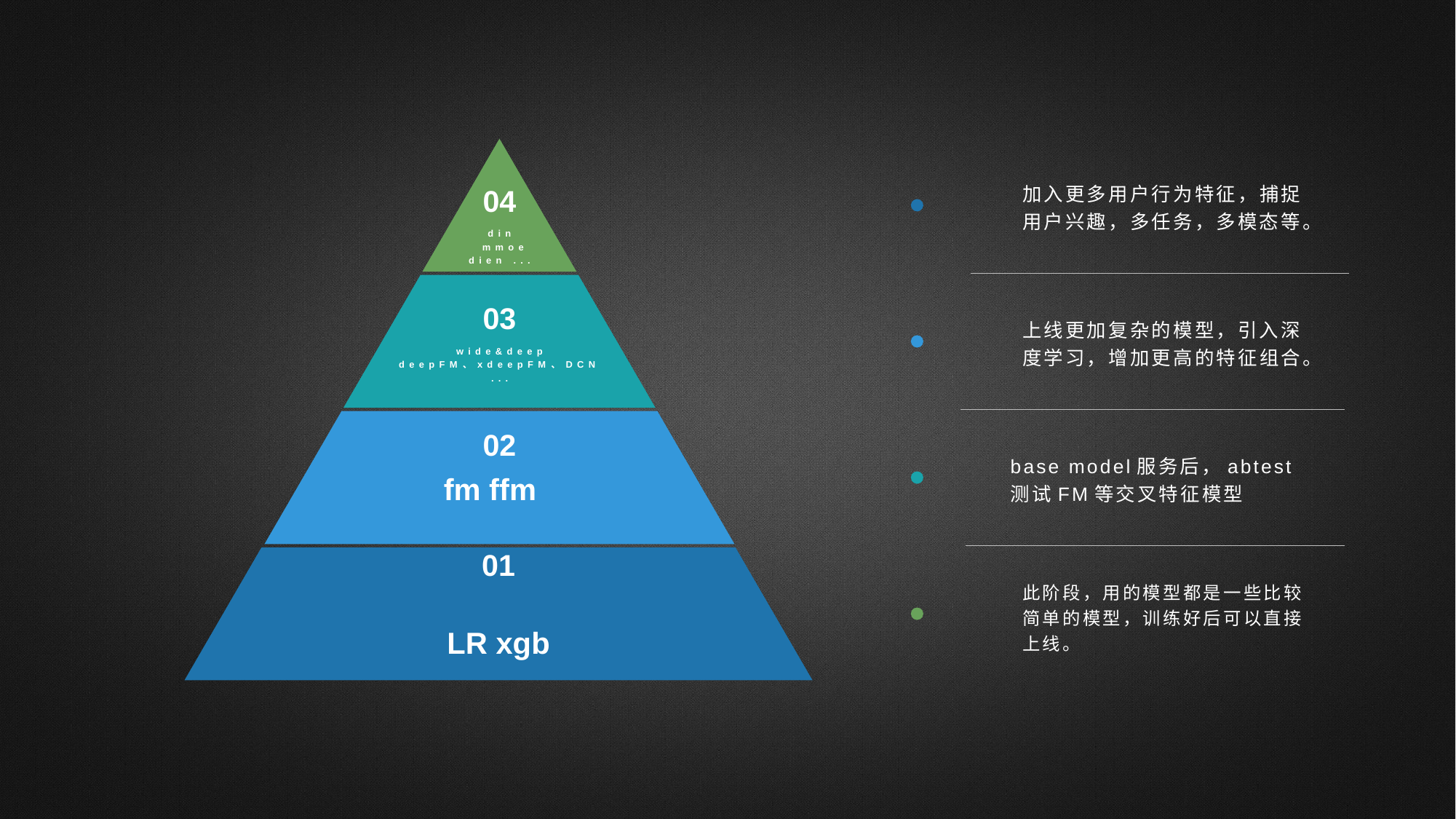

加入更多用户行为特征，捕捉用户兴趣，多任务，多模态等。
04

din
 mmoe
dien ...

03
上线更加复杂的模型，引入深度学习，增加更高的特征组合。

wide&deep
deepFM、xdeepFM、DCN...

02
fm ffm
base model服务后，abtest测试FM等交叉特征模型

01

此阶段，用的模型都是一些比较简单的模型，训练好后可以直接上线。

LR xgb